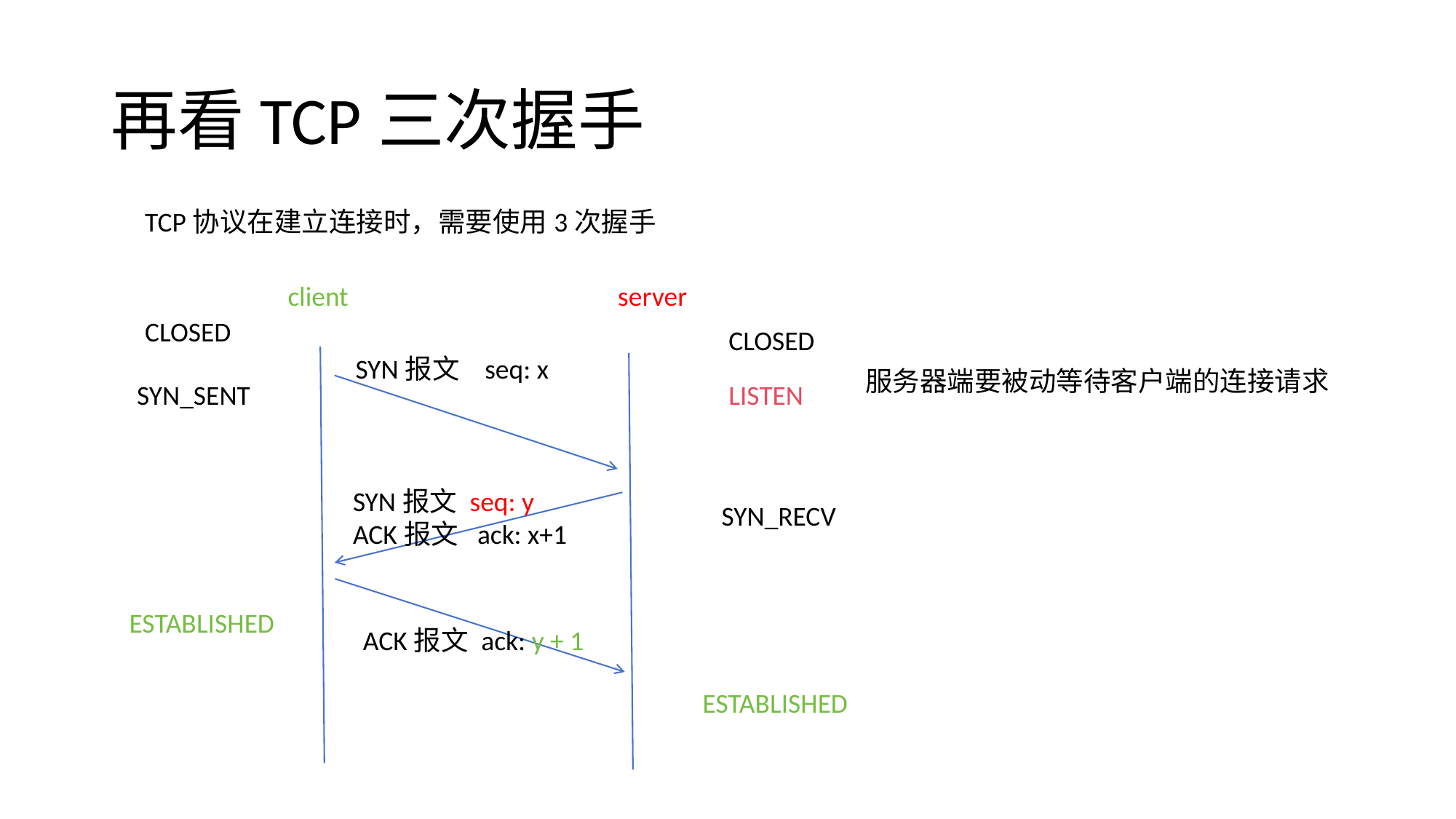

# 再看TCP三次握手
TCP协议在建立连接时，需要使用3次握手
client
server
CLOSED
CLOSED
SYN报文   seq: x
服务器端要被动等待客户端的连接请求
SYN_SENT
LISTEN
SYN报文 seq: y
ACK报文  ack: x+1
SYN_RECV
ESTABLISHED
ACK报文 ack: y + 1
ESTABLISHED